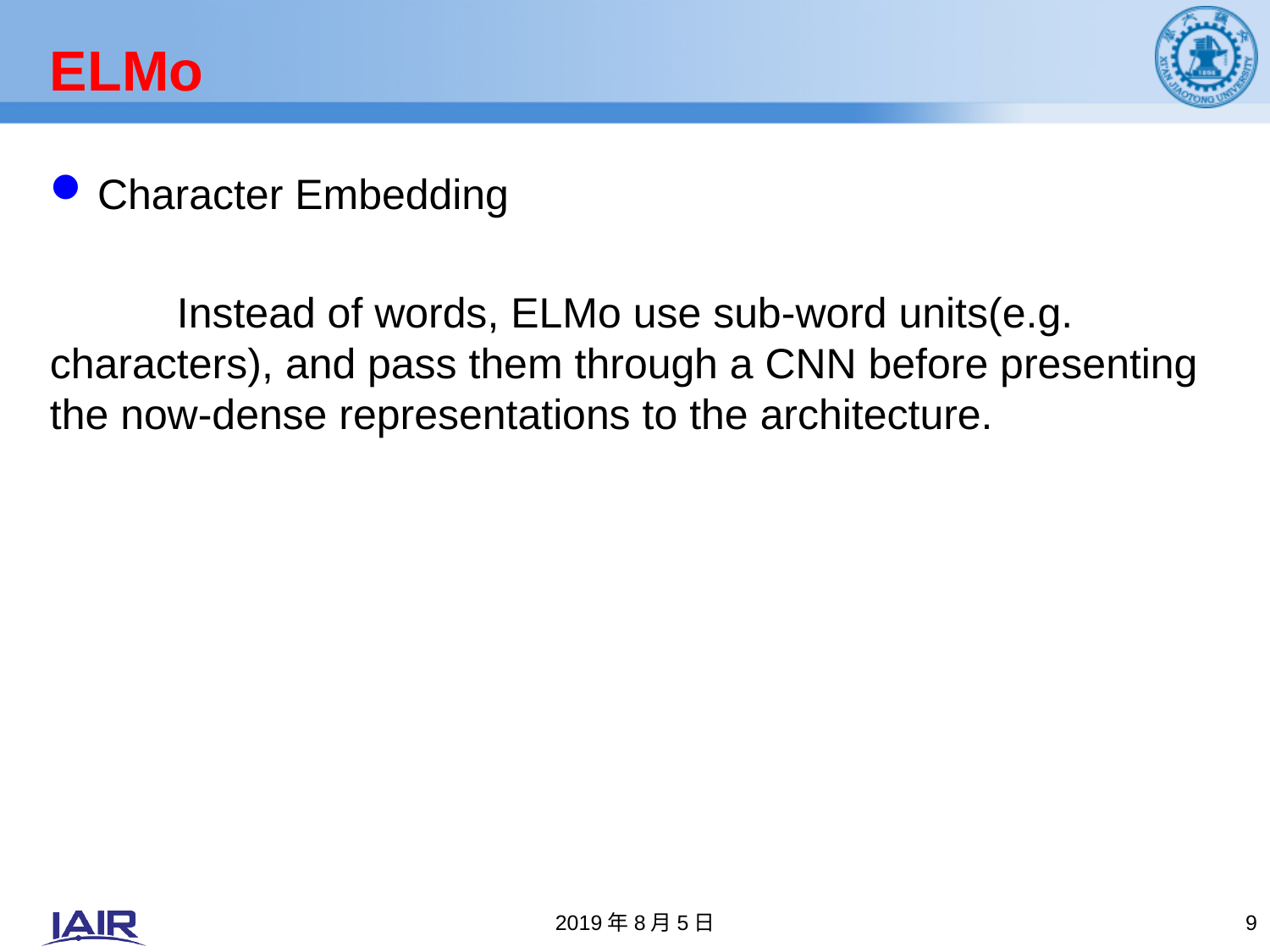

# ELMo
Character Embedding

	Instead of words, ELMo use sub-word units(e.g. characters), and pass them through a CNN before presenting the now-dense representations to the architecture.

2019年8月5日
9